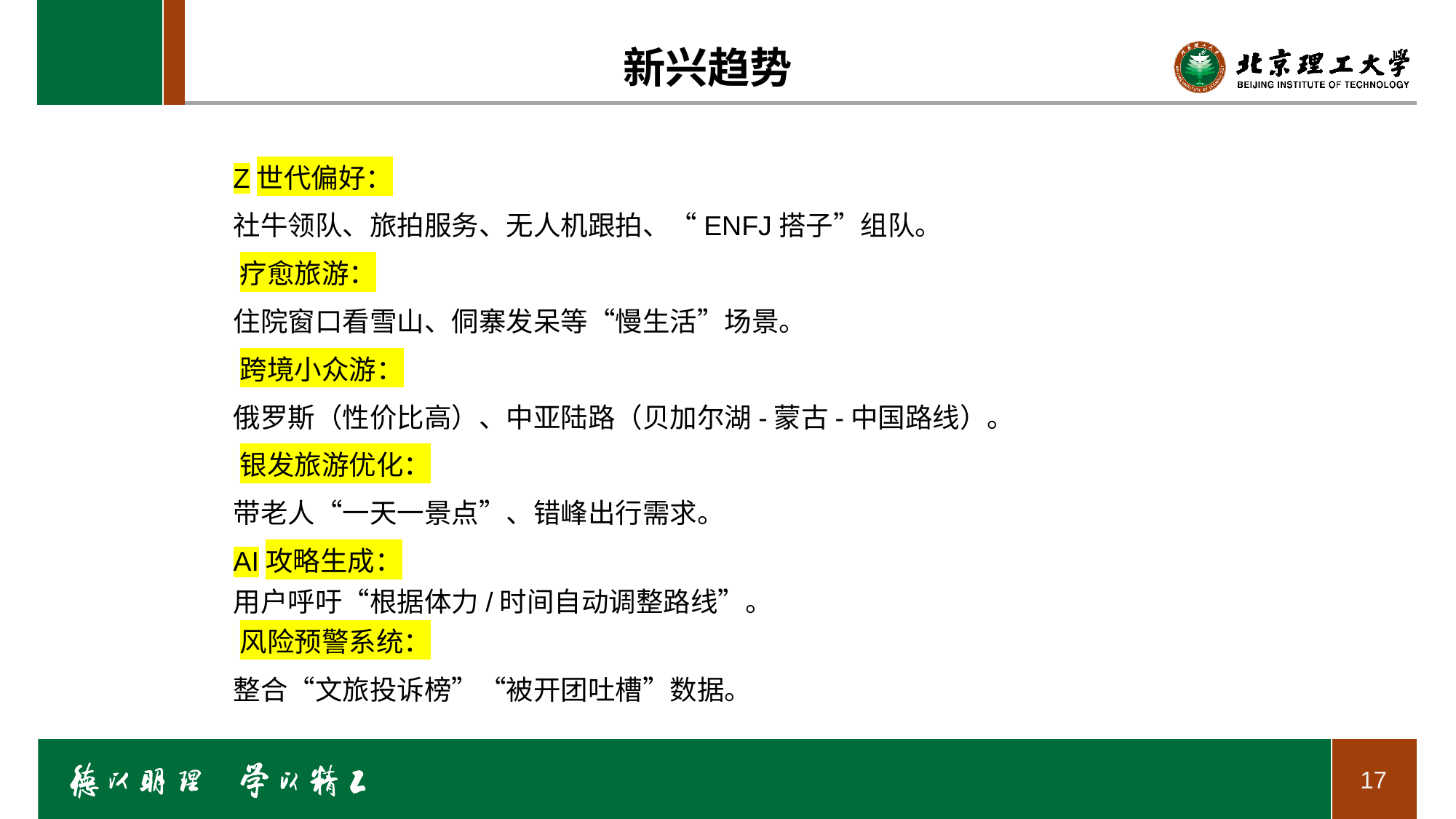

# 新兴趋势
​Z世代偏好：
社牛领队、旅拍服务、无人机跟拍、“ENFJ搭子”组队。
​疗愈旅游：
住院窗口看雪山、侗寨发呆等“慢生活”场景。
​跨境小众游：
俄罗斯（性价比高）、中亚陆路（贝加尔湖-蒙古-中国路线）。
​银发旅游优化：
带老人“一天一景点”、错峰出行需求。
​AI攻略生成：
用户呼吁“根据体力/时间自动调整路线”。
​风险预警系统：
整合“文旅投诉榜”“被开团吐槽”数据。